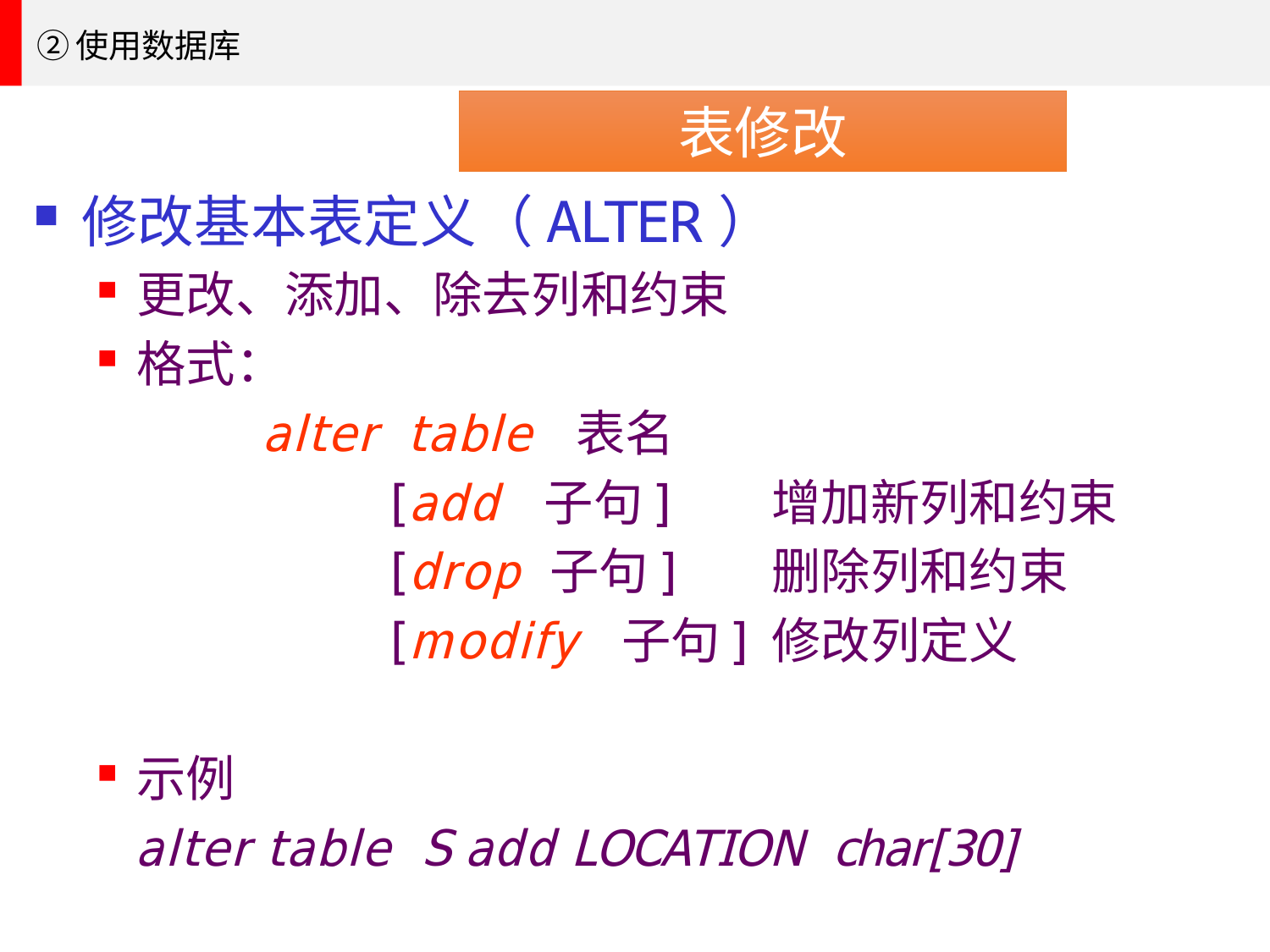

②使用数据库
表修改
修改基本表定义（ALTER）
更改、添加、除去列和约束
格式：
		alter  table  表名
			[add  子句]	增加新列和约束
			[drop 子句]	删除列和约束
			[modify  子句]	修改列定义

示例
	alter table  S add LOCATION  char[30]